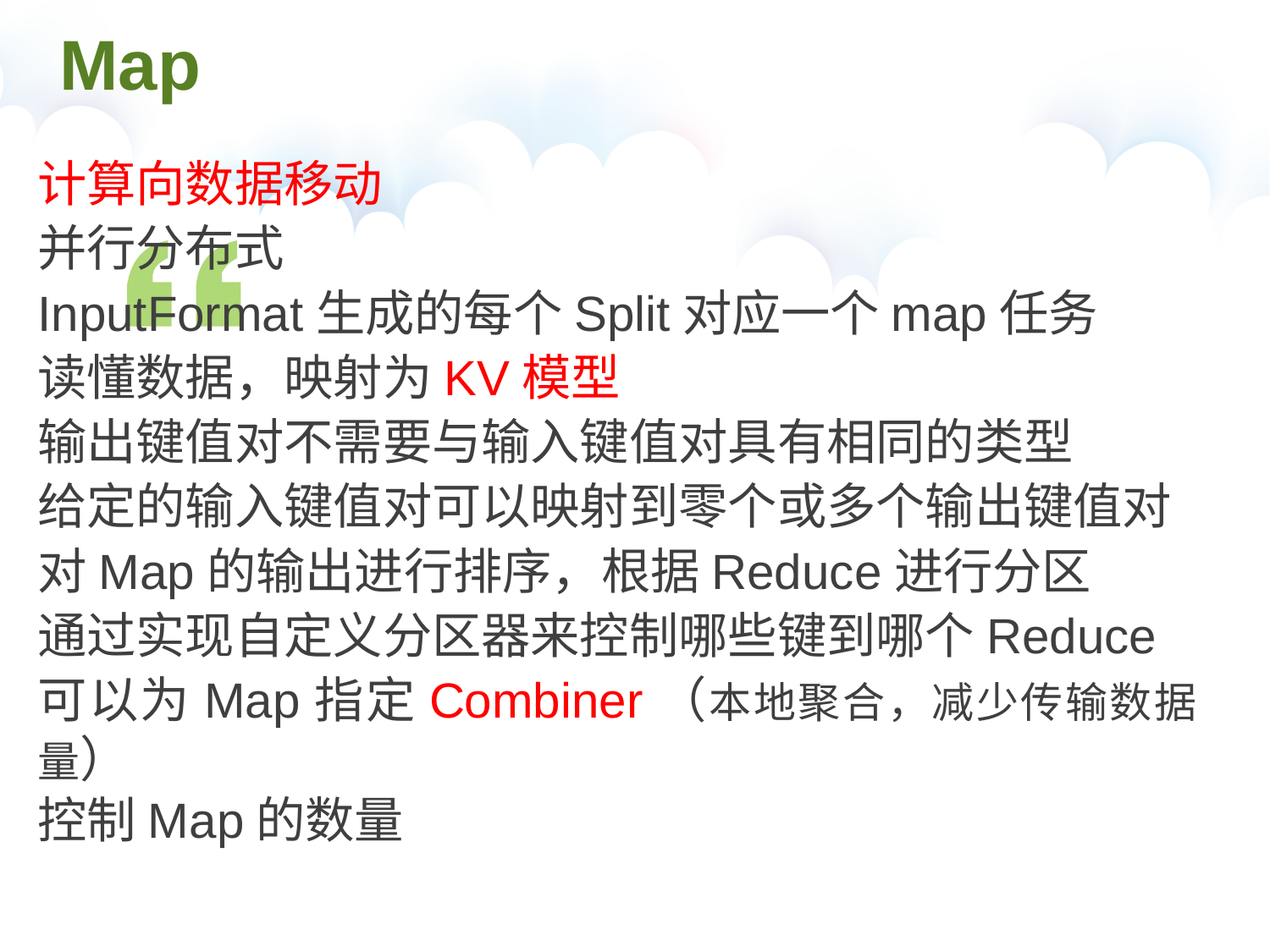

# Map
计算向数据移动
并行分布式
InputFormat生成的每个Split对应一个map任务
读懂数据，映射为KV模型
输出键值对不需要与输入键值对具有相同的类型
给定的输入键值对可以映射到零个或多个输出键值对
对Map的输出进行排序，根据Reduce进行分区
通过实现自定义分区器来控制哪些键到哪个Reduce
可以为Map指定Combiner（本地聚合，减少传输数据量）
控制Map的数量